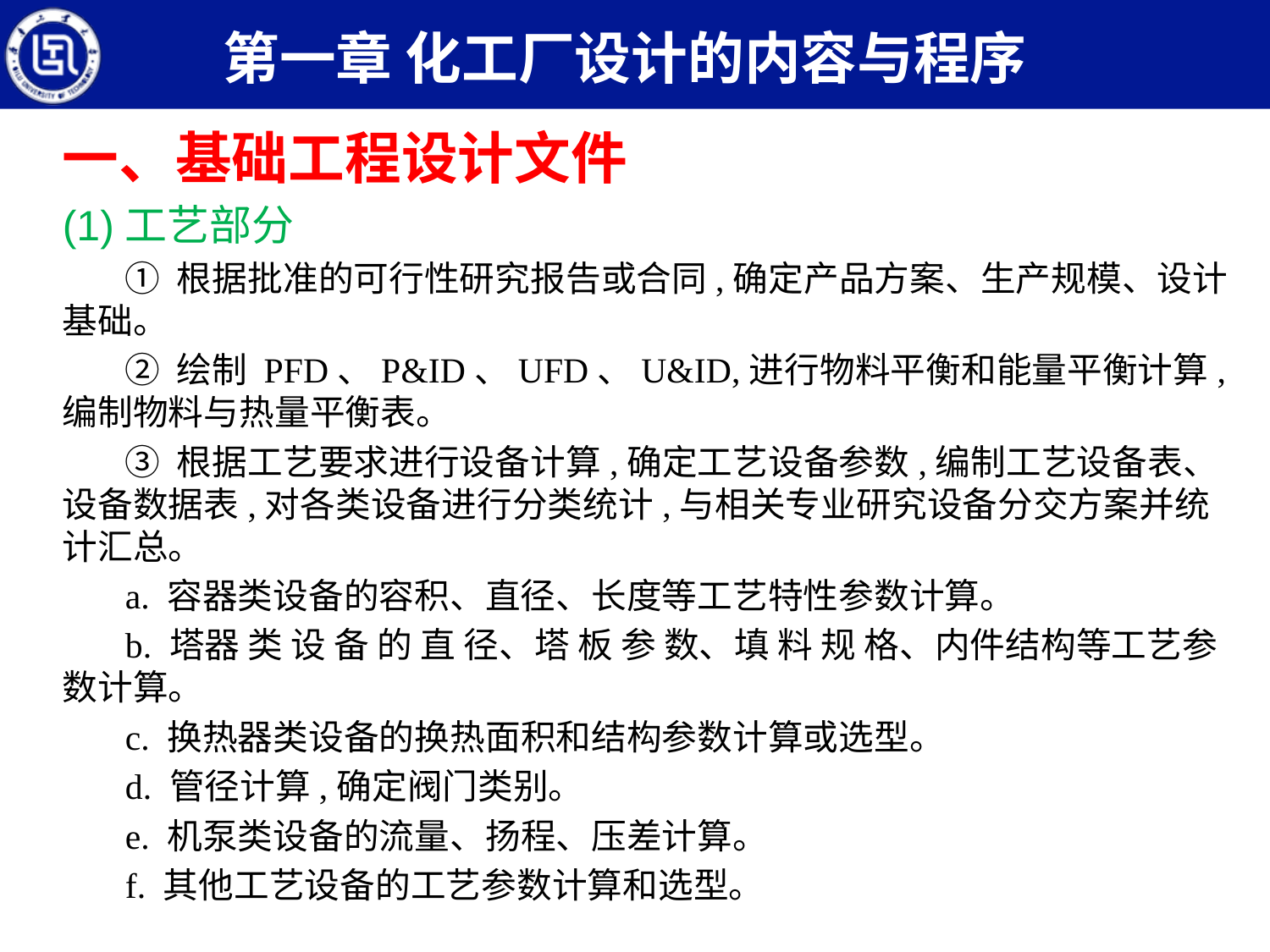

第一章 化工厂设计的内容与程序
一、基础工程设计文件
(1)工艺部分
① 根据批准的可行性研究报告或合同,确定产品方案、生产规模、设计基础。
② 绘制 PFD、P&ID、UFD、U&ID,进行物料平衡和能量平衡计算,编制物料与热量平衡表。
③ 根据工艺要求进行设备计算,确定工艺设备参数,编制工艺设备表、设备数据表,对各类设备进行分类统计,与相关专业研究设备分交方案并统计汇总。
a. 容器类设备的容积、直径、长度等工艺特性参数计算。
b. 塔器 类 设 备 的 直 径、塔 板 参 数、填 料 规 格、内件结构等工艺参数计算。
c. 换热器类设备的换热面积和结构参数计算或选型。
d. 管径计算,确定阀门类别。
e. 机泵类设备的流量、扬程、压差计算。
f. 其他工艺设备的工艺参数计算和选型。